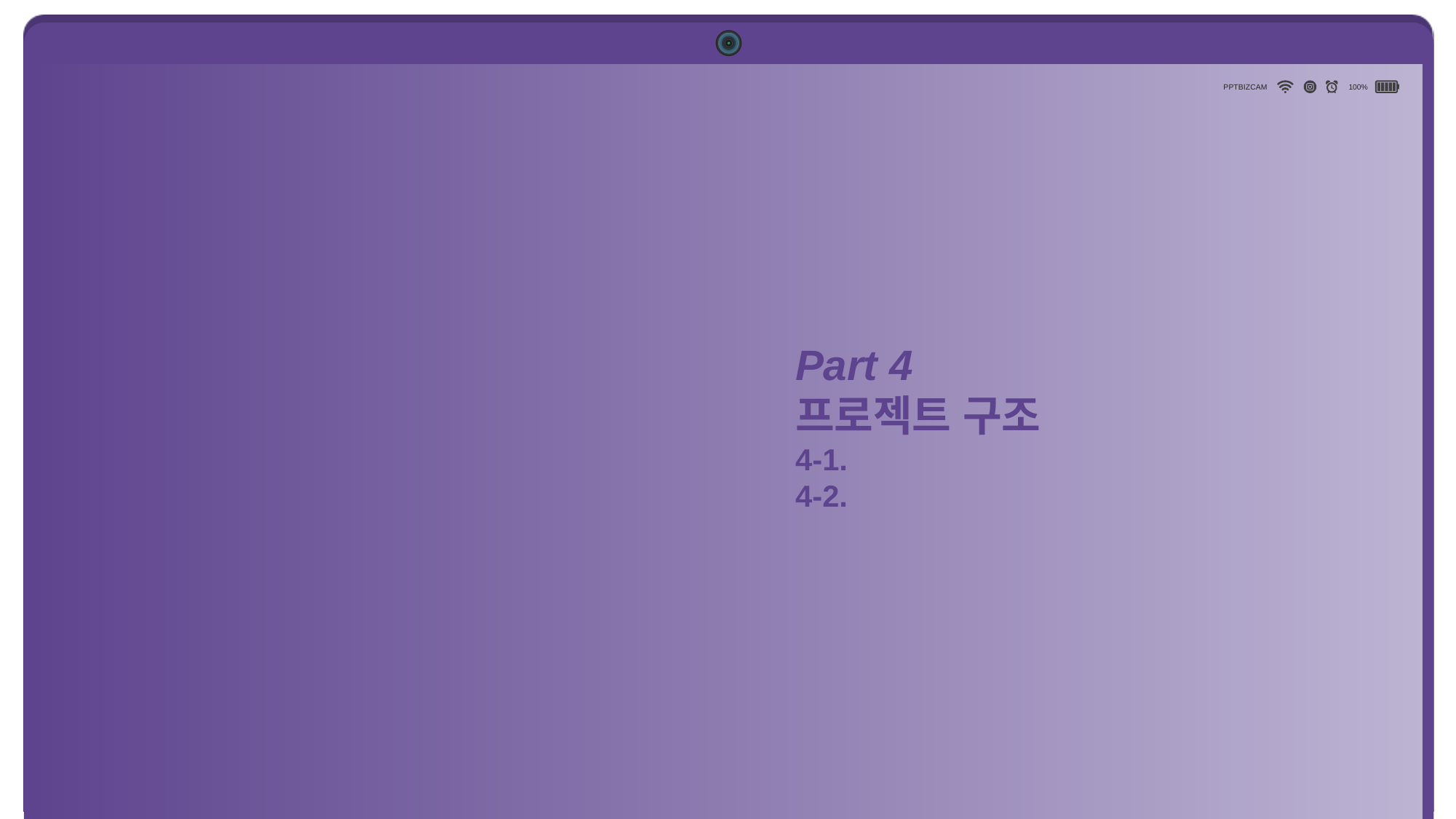

PPTBIZCAM
100%

Part 4
프로젝트 구조
4-1.
4-2.